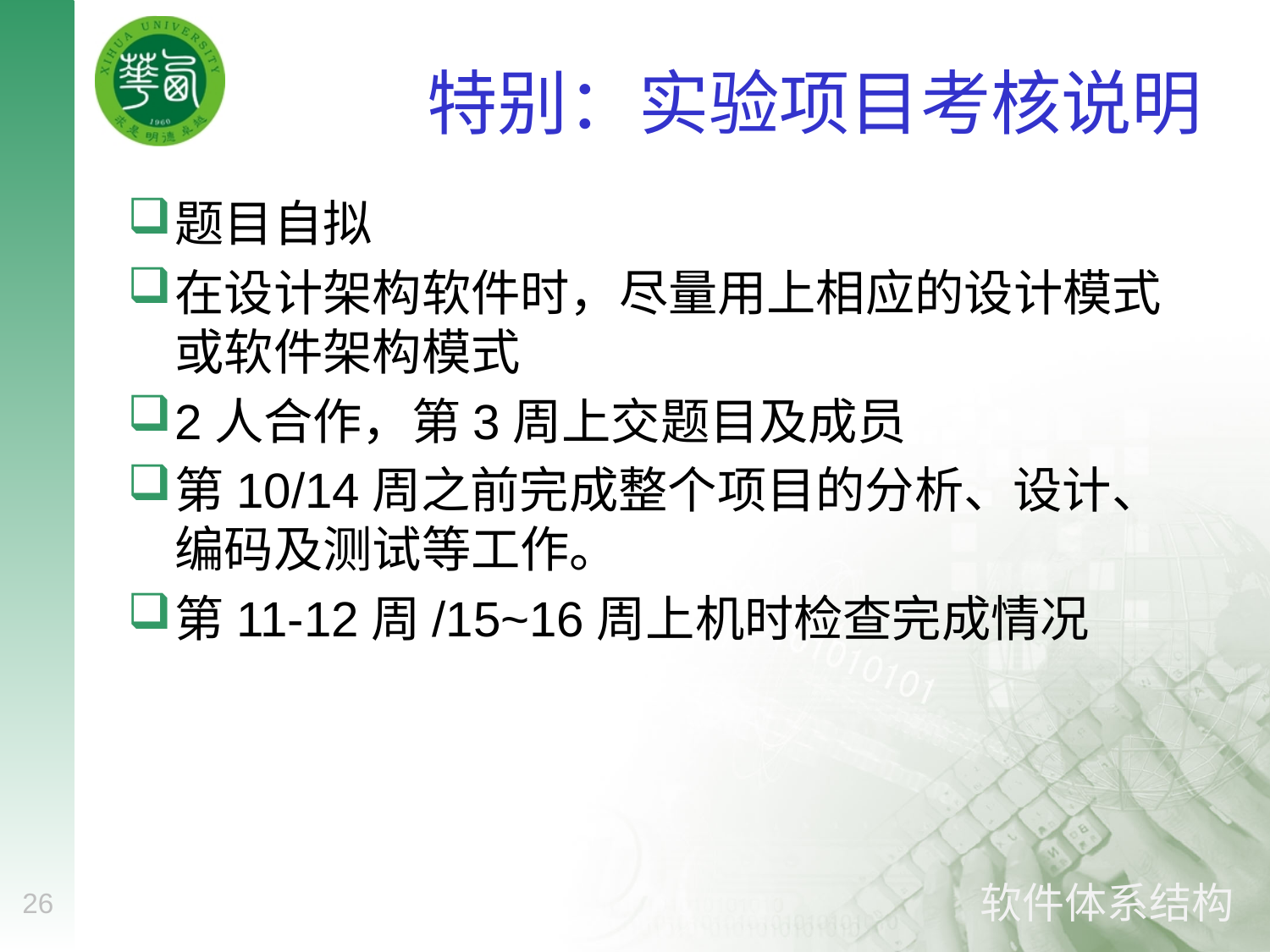

# 特别：实验项目考核说明
题目自拟
在设计架构软件时，尽量用上相应的设计模式或软件架构模式
2人合作，第3周上交题目及成员
第10/14周之前完成整个项目的分析、设计、编码及测试等工作。
第11-12周/15~16周上机时检查完成情况

26